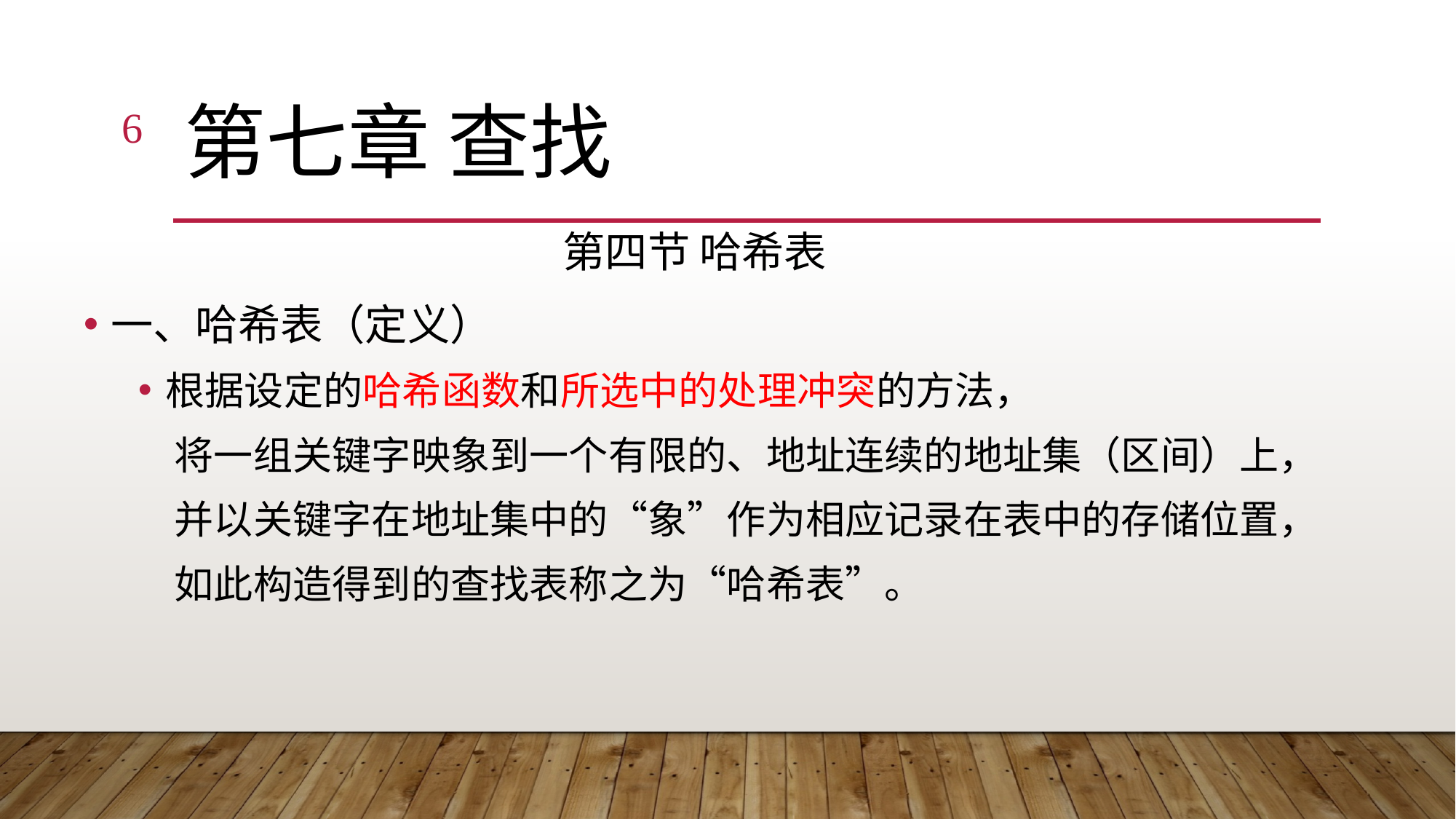

6
# 第七章 查找
第四节 哈希表
一、哈希表（定义）
根据设定的哈希函数和所选中的处理冲突的方法，
   将一组关键字映象到一个有限的、地址连续的地址集（区间）上，
   并以关键字在地址集中的“象”作为相应记录在表中的存储位置，
   如此构造得到的查找表称之为“哈希表”。